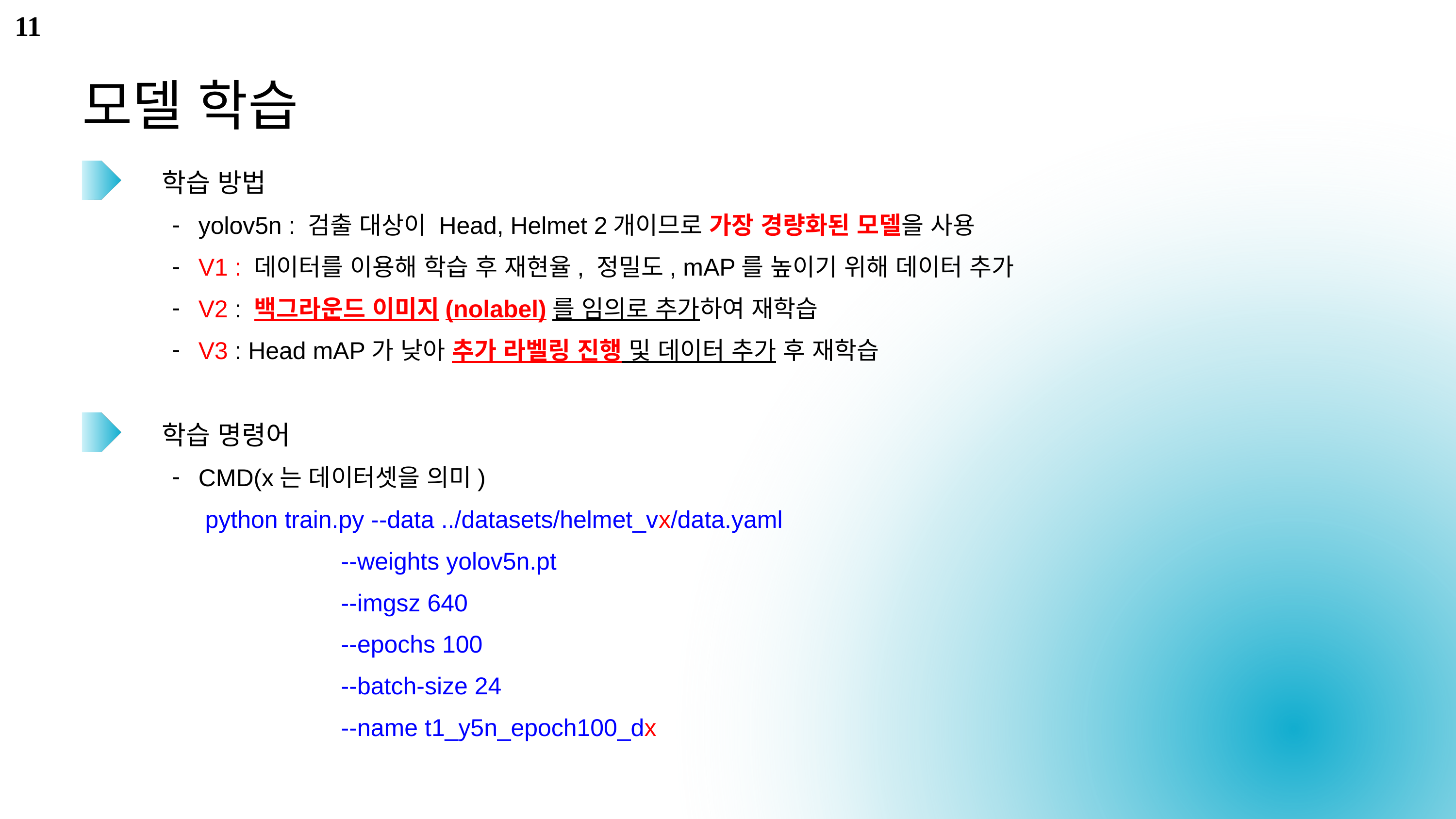

11
모델 학습

학습 방법
yolov5n : 검출 대상이 Head, Helmet 2개이므로 가장 경량화된 모델을 사용
V1 : 데이터를 이용해 학습 후 재현율, 정밀도, mAP를 높이기 위해 데이터 추가
V2 : 백그라운드 이미지(nolabel)를 임의로 추가하여 재학습
V3 : Head mAP가 낮아 추가 라벨링 진행 및 데이터 추가 후 재학습

학습 명령어
CMD(x는 데이터셋을 의미)
 python train.py --data ../datasets/helmet_vx/data.yaml
                     --weights yolov5n.pt
                     --imgsz 640
                     --epochs 100
                     --batch-size 24
                     --name t1_y5n_epoch100_dx